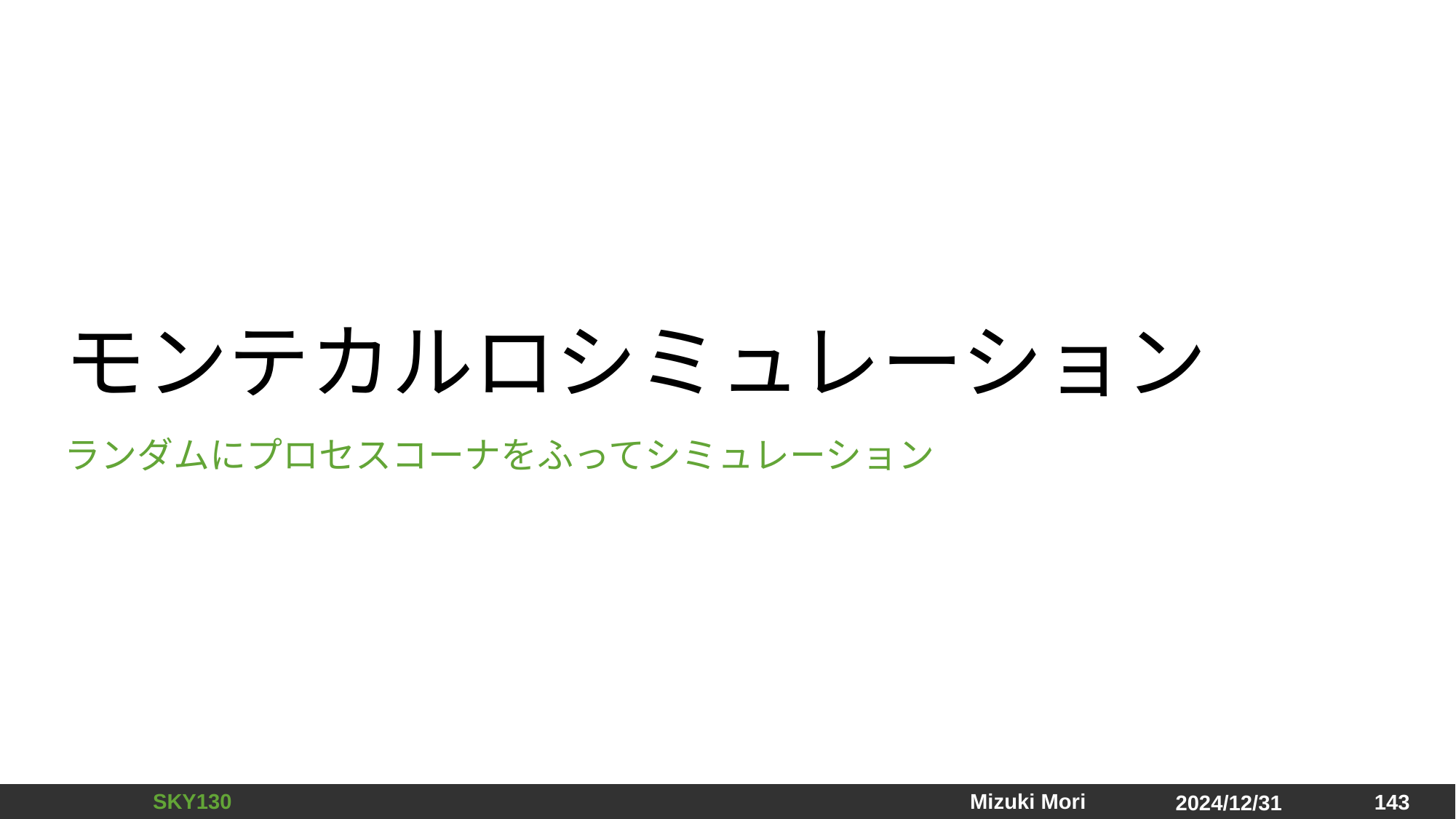

# モンテカルロシミュレーション
ランダムにプロセスコーナをふってシミュレーション
143
2024/12/31